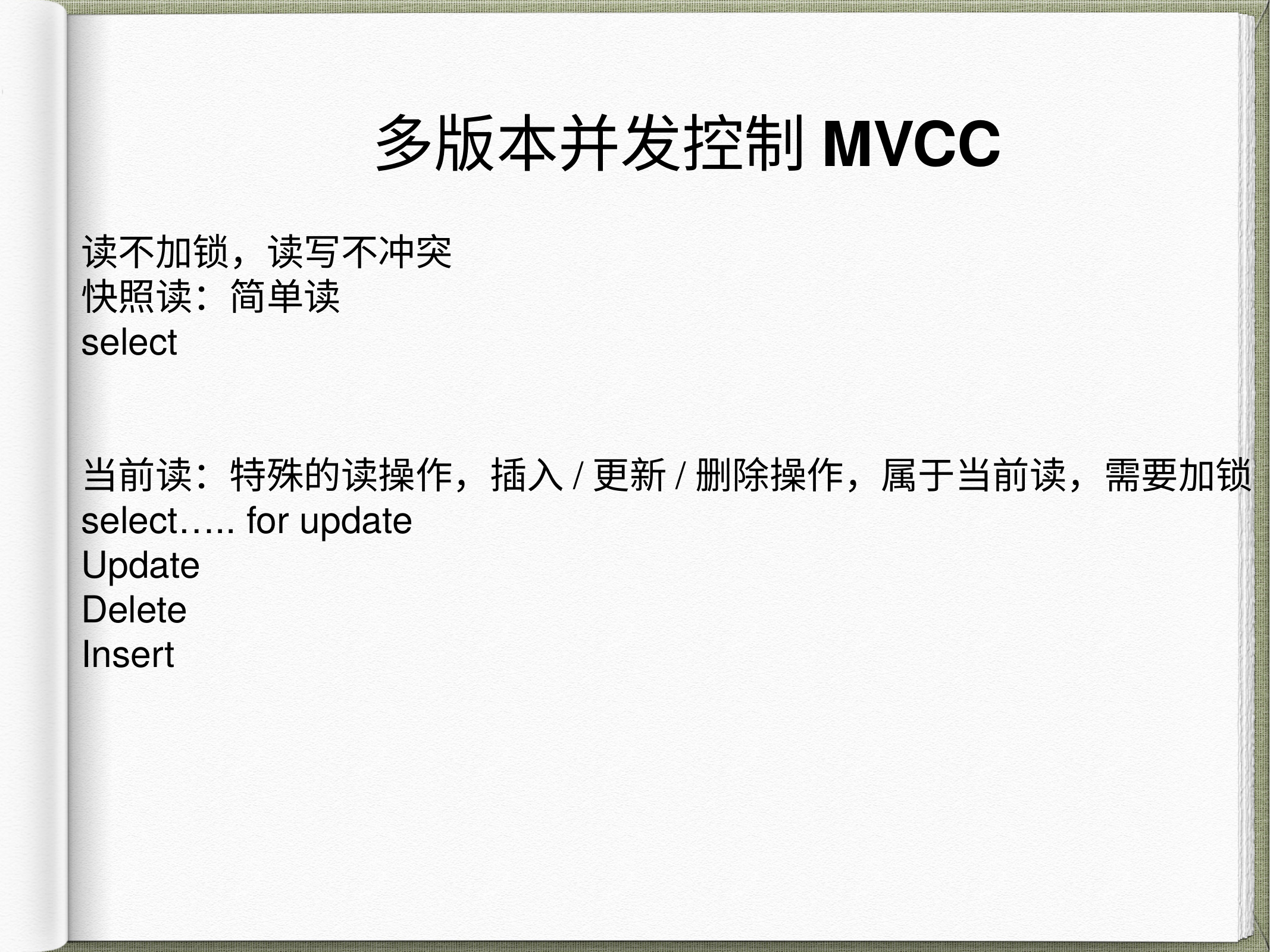

# 多版本并发控制MVCC
读不加锁，读写不冲突
快照读：简单读
select

当前读：特殊的读操作，插入/更新/删除操作，属于当前读，需要加锁
select….. for update
Update
Delete
Insert